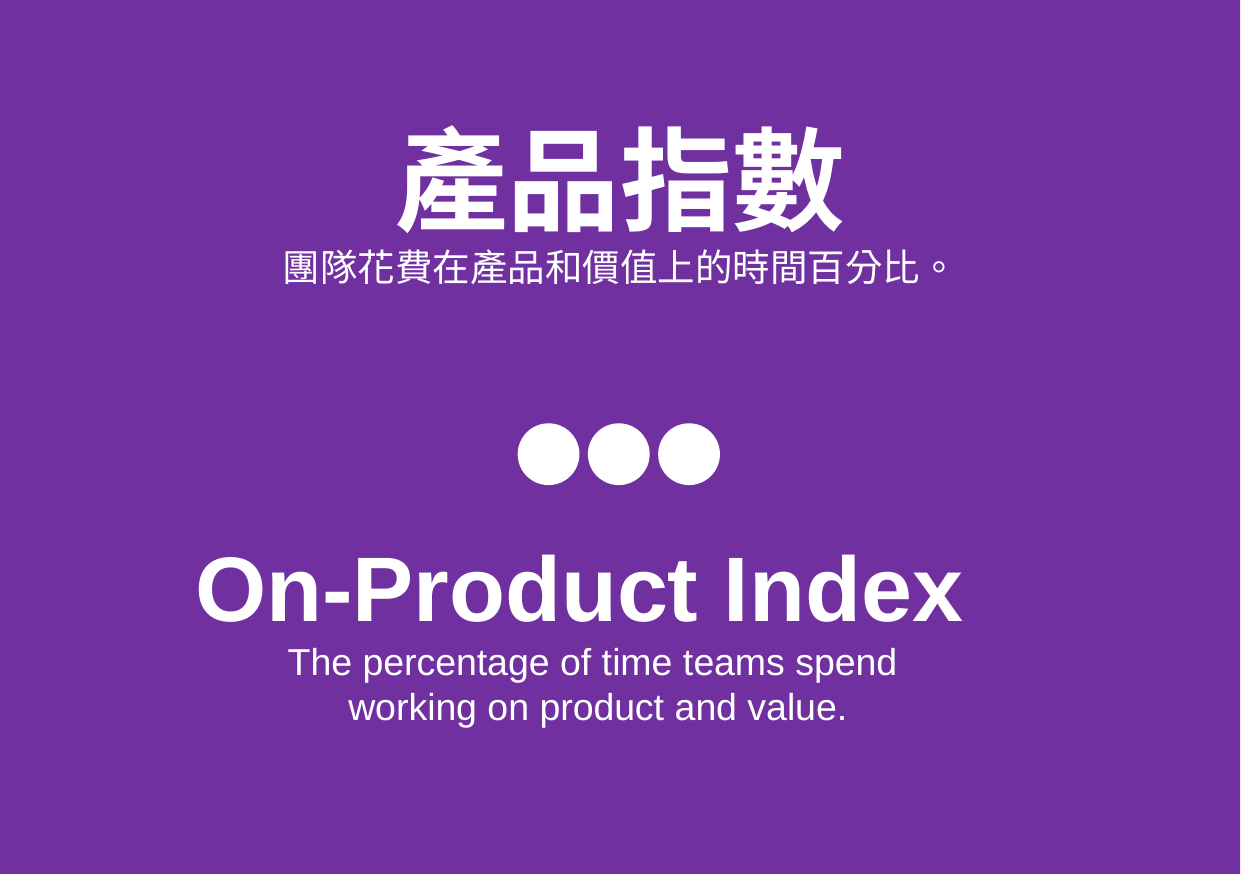

產品指數
團隊花費在產品和價值上的時間百分比。

On-Product Index
The percentage of time teams spend
working on product and value.